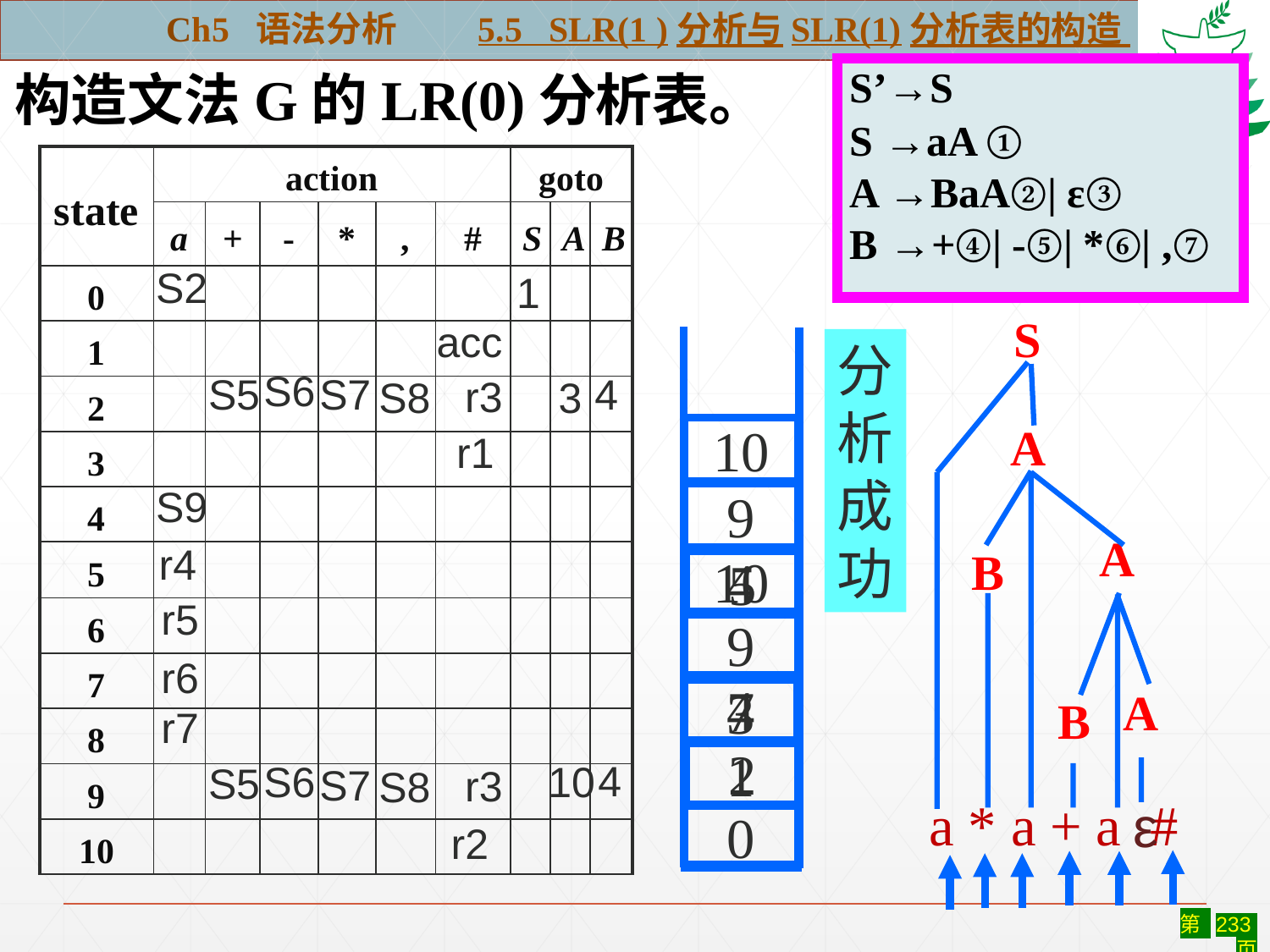

Ch5  语法分析         5.5   SLR(1 )分析与SLR(1)分析表的构造
S’→S
S →aA ①
A →BaA②| ε③
B →+④| -⑤| *⑥| ,⑦
构造文法G的LR(0)分析表。
| state | action |  |  |  |  |  | goto |  |  |
| --- | --- | --- | --- | --- | --- | --- | --- | --- | --- |
|  | a | + | - | \* | , | # | S | A | B |
| 0 |  |  |  |  |  |  |  |  |  |
| 1 |  |  |  |  |  |  |  |  |  |
| 2 |  |  |  |  |  |  |  |  |  |
| 3 |  |  |  |  |  |  |  |  |  |
| 4 |  |  |  |  |  |  |  |  |  |
| 5 |  |  |  |  |  |  |  |  |  |
| 6 |  |  |  |  |  |  |  |  |  |
| 7 |  |  |  |  |  |  |  |  |  |
| 8 |  |  |  |  |  |  |  |  |  |
| 9 |  |  |  |  |  |  |  |  |  |
| 10 |  |  |  |  |  |  |  |  |  |
S2
1
S

acc
分
析
成
功
S6
S5
S7
4
r3
3
S8
A

10
r1
S9
9
A

r4
B

10
4
5
r5
9
r6
A

ε
4
7
3
B

r7
2
1
4
S6
10
S5
S7
r3
S8
a * a + a  #
0
r2